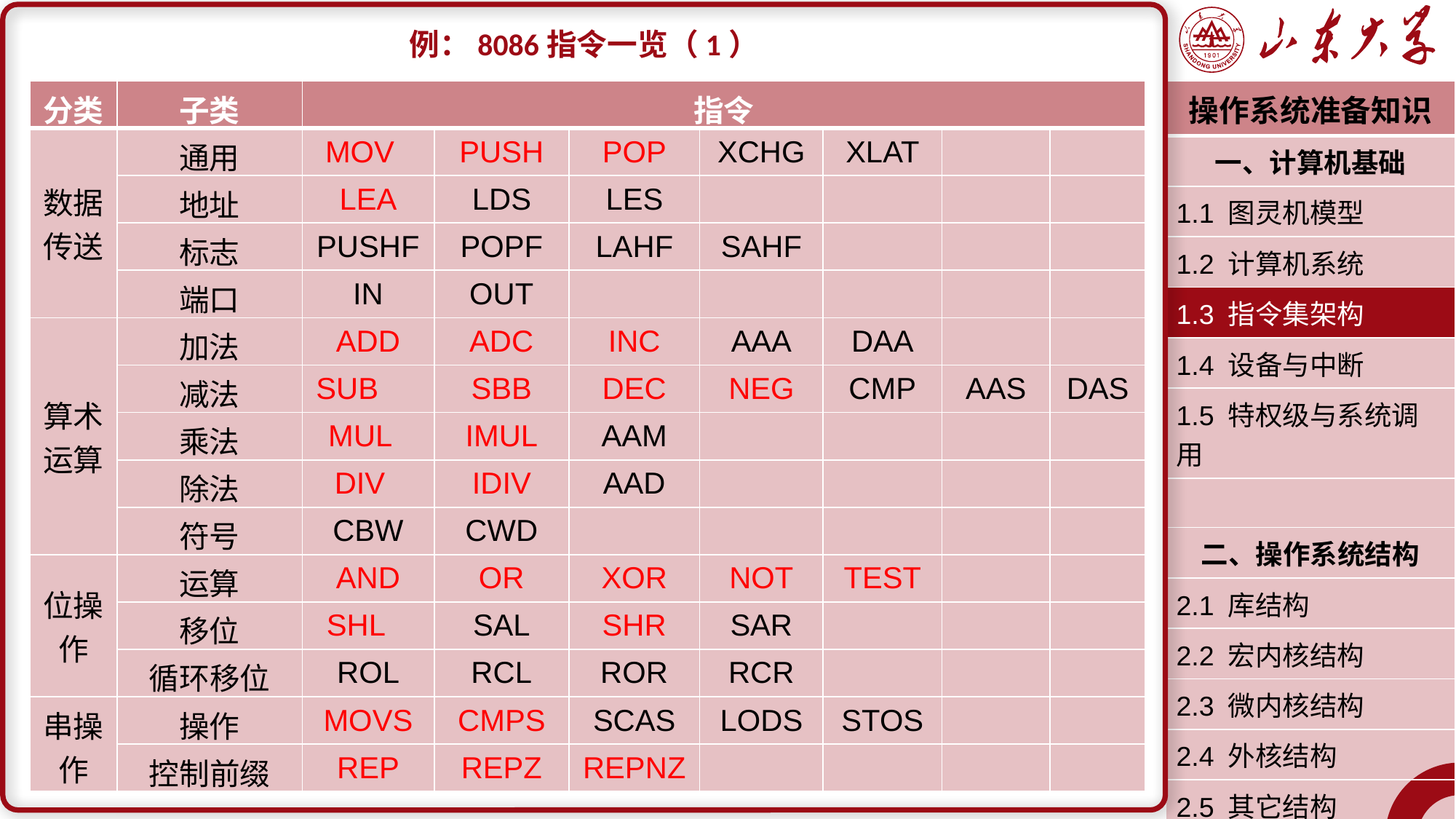

例：8086指令一览（1）
| 分类 | 子类 | 指令 |  |  |  |  |  |  |
| --- | --- | --- | --- | --- | --- | --- | --- | --- |
| 数据传送 | 通用 | MOV | PUSH | POP | XCHG | XLAT |  |  |
|  | 地址 | LEA | LDS | LES |  |  |  |  |
|  | 标志 | PUSHF | POPF | LAHF | SAHF |  |  |  |
|  | 端口 | IN | OUT |  |  |  |  |  |
| 算术运算 | 加法 | ADD | ADC | INC | AAA | DAA |  |  |
|  | 减法 | SUB | SBB | DEC | NEG | CMP | AAS | DAS |
|  | 乘法 | MUL | IMUL | AAM |  |  |  |  |
|  | 除法 | DIV | IDIV | AAD |  |  |  |  |
|  | 符号 | CBW | CWD |  |  |  |  |  |
| 位操作 | 运算 | AND | OR | XOR | NOT | TEST |  |  |
|  | 移位 | SHL | SAL | SHR | SAR |  |  |  |
|  | 循环移位 | ROL | RCL | ROR | RCR |  |  |  |
| 串操作 | 操作 | MOVS | CMPS | SCAS | LODS | STOS |  |  |
|  | 控制前缀 | REP | REPZ | REPNZ |  |  |  |  |
| 操作系统准备知识 |
| --- |
| 一、计算机基础 |
| 1.1 图灵机模型 |
| 1.2 计算机系统 |
| 1.3 指令集架构 |
| 1.4 设备与中断 |
| 1.5 特权级与系统调用 |
|  |
| 二、操作系统结构 |
| 2.1 库结构 |
| 2.2 宏内核结构 |
| 2.3 微内核结构 |
| 2.4 外核结构 |
| 2.5 其它结构 |
| 潘润宇 2023.02 |